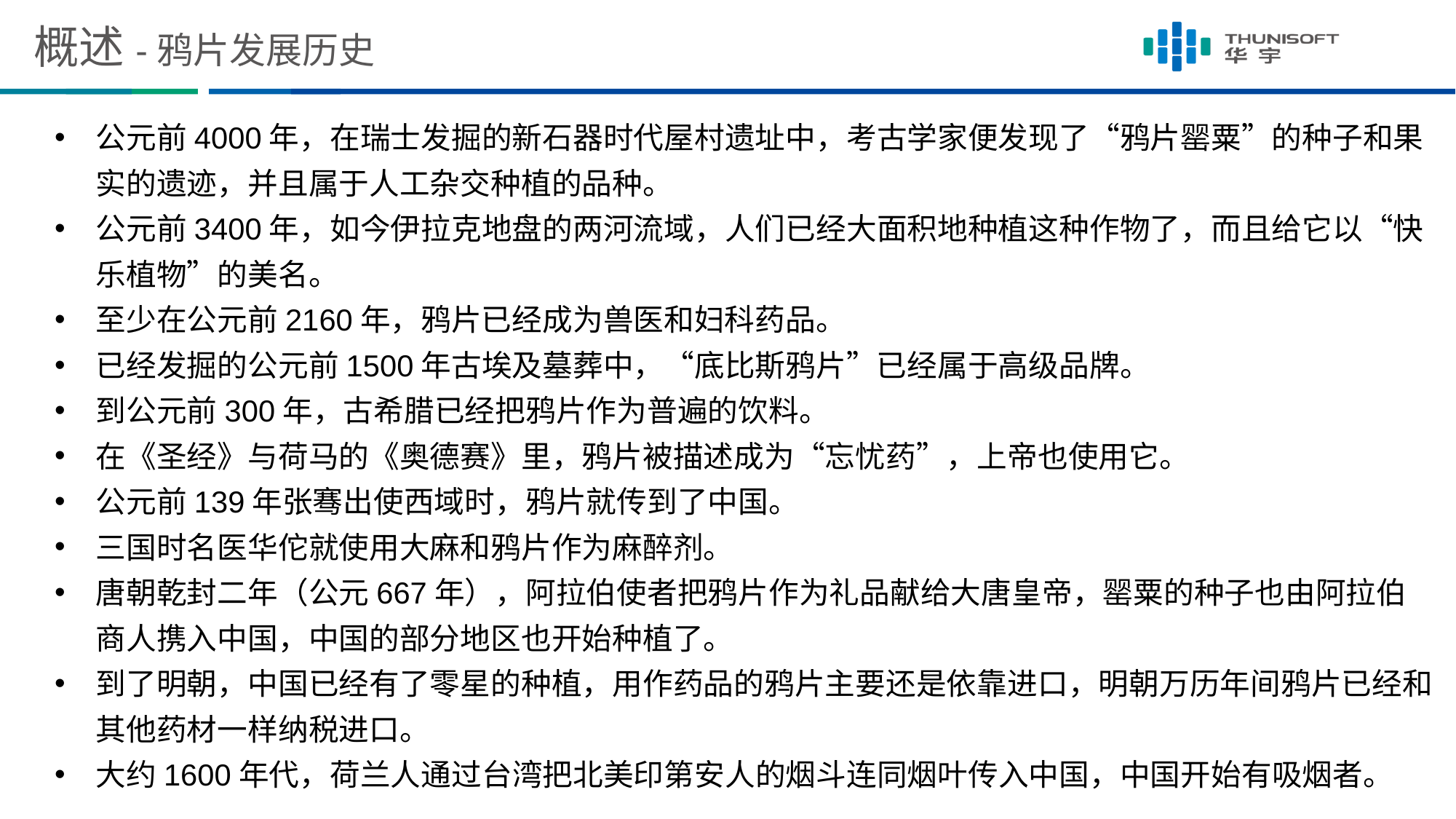

# 概述-鸦片发展历史
公元前4000年，在瑞士发掘的新石器时代屋村遗址中，考古学家便发现了“鸦片罂粟”的种子和果实的遗迹，并且属于人工杂交种植的品种。
公元前3400年，如今伊拉克地盘的两河流域，人们已经大面积地种植这种作物了，而且给它以“快乐植物”的美名。
至少在公元前2160年，鸦片已经成为兽医和妇科药品。
已经发掘的公元前1500年古埃及墓葬中，“底比斯鸦片”已经属于高级品牌。
到公元前300年，古希腊已经把鸦片作为普遍的饮料。
在《圣经》与荷马的《奥德赛》里，鸦片被描述成为“忘忧药”，上帝也使用它。
公元前139年张骞出使西域时，鸦片就传到了中国。
三国时名医华佗就使用大麻和鸦片作为麻醉剂。
唐朝乾封二年（公元667年），阿拉伯使者把鸦片作为礼品献给大唐皇帝，罂粟的种子也由阿拉伯商人携入中国，中国的部分地区也开始种植了。
到了明朝，中国已经有了零星的种植，用作药品的鸦片主要还是依靠进口，明朝万历年间鸦片已经和其他药材一样纳税进口。
大约1600年代，荷兰人通过台湾把北美印第安人的烟斗连同烟叶传入中国，中国开始有吸烟者。